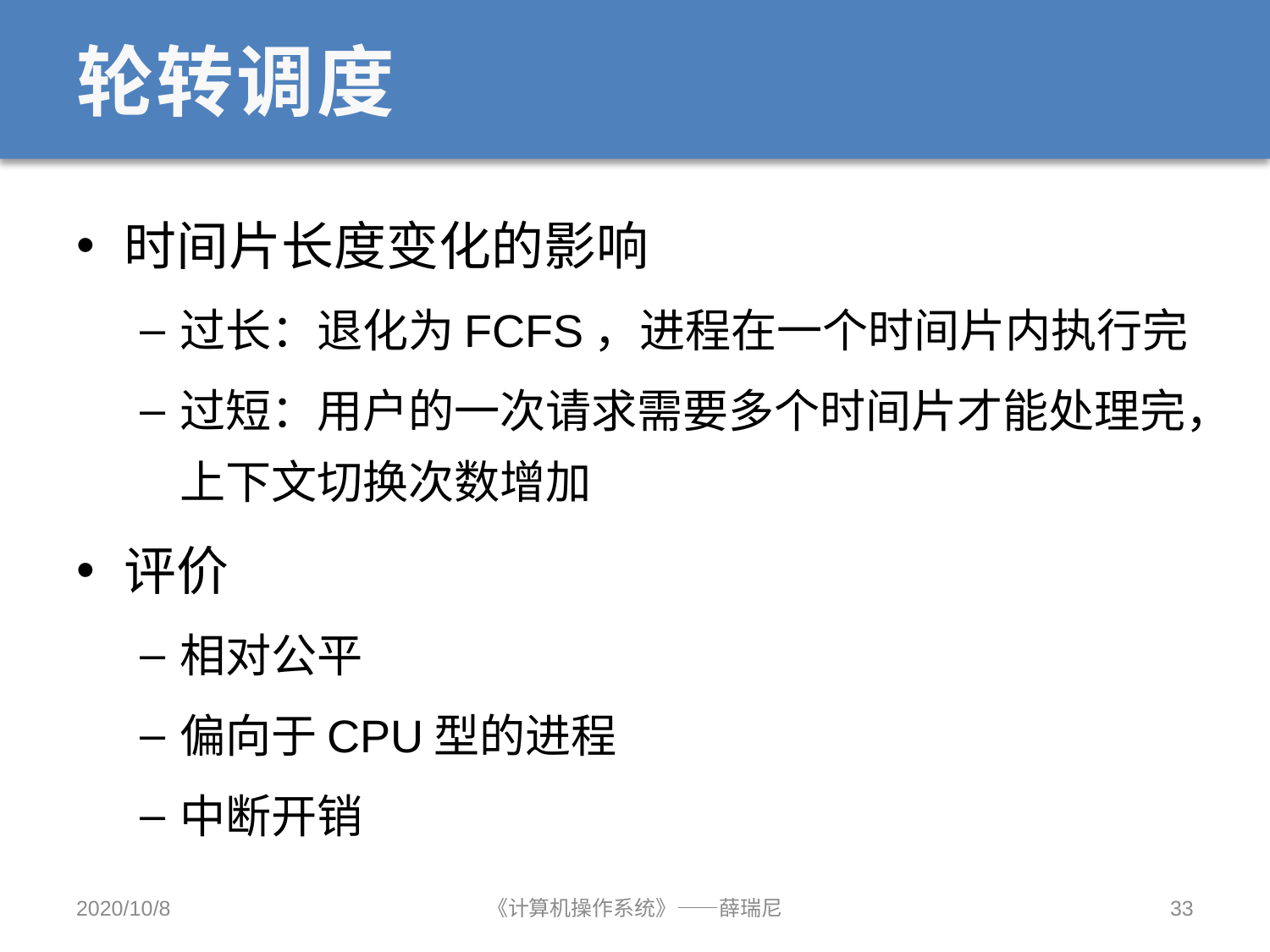

# 轮转调度
时间片长度变化的影响
过长：退化为FCFS，进程在一个时间片内执行完
过短：用户的一次请求需要多个时间片才能处理完，上下文切换次数增加
评价
相对公平
偏向于CPU型的进程
中断开销
2020/10/8
《计算机操作系统》——薛瑞尼
33